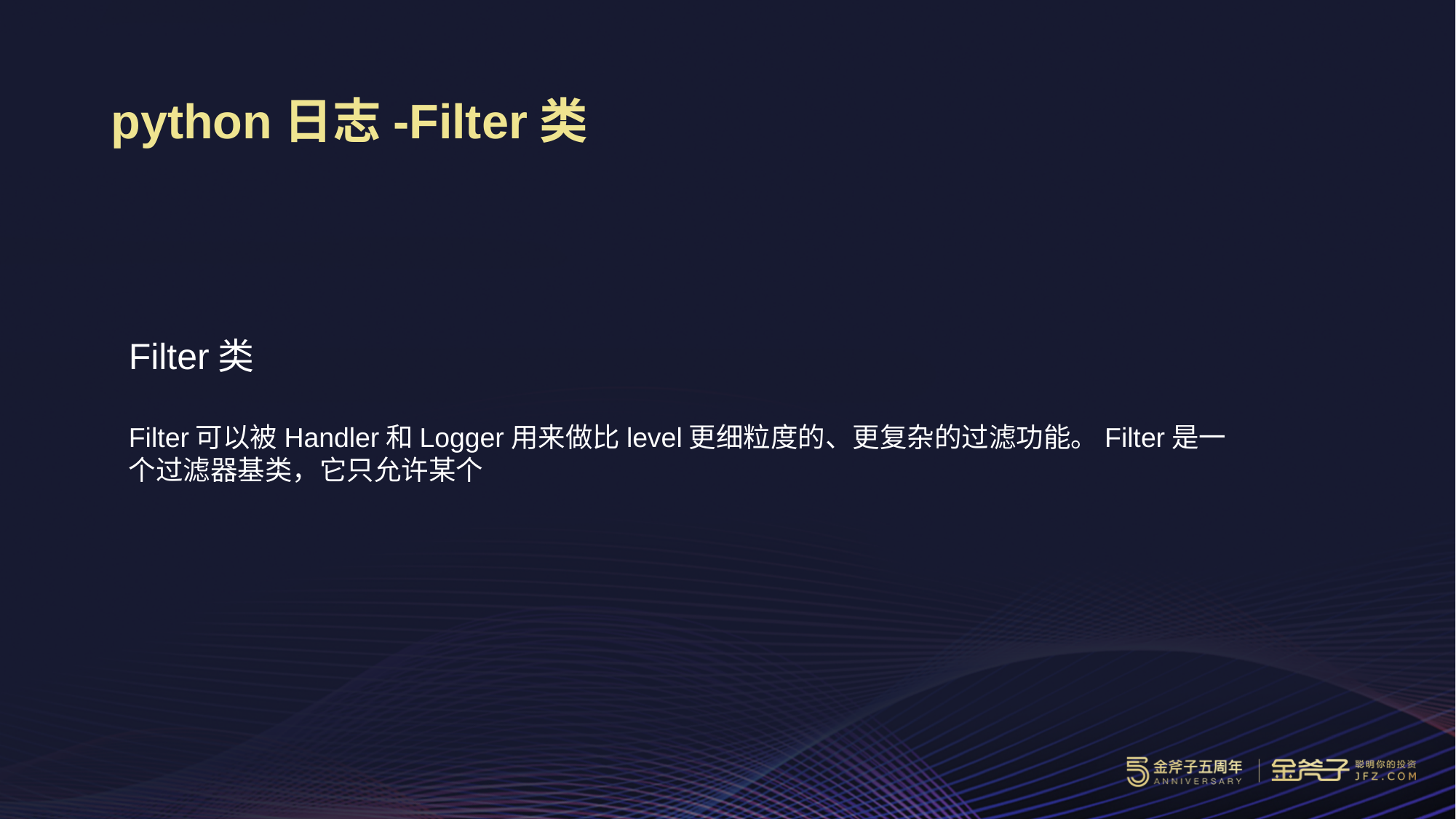

# python日志-Filter类
Filter类

Filter可以被Handler和Logger用来做比level更细粒度的、更复杂的过滤功能。Filter是一个过滤器基类，它只允许某个